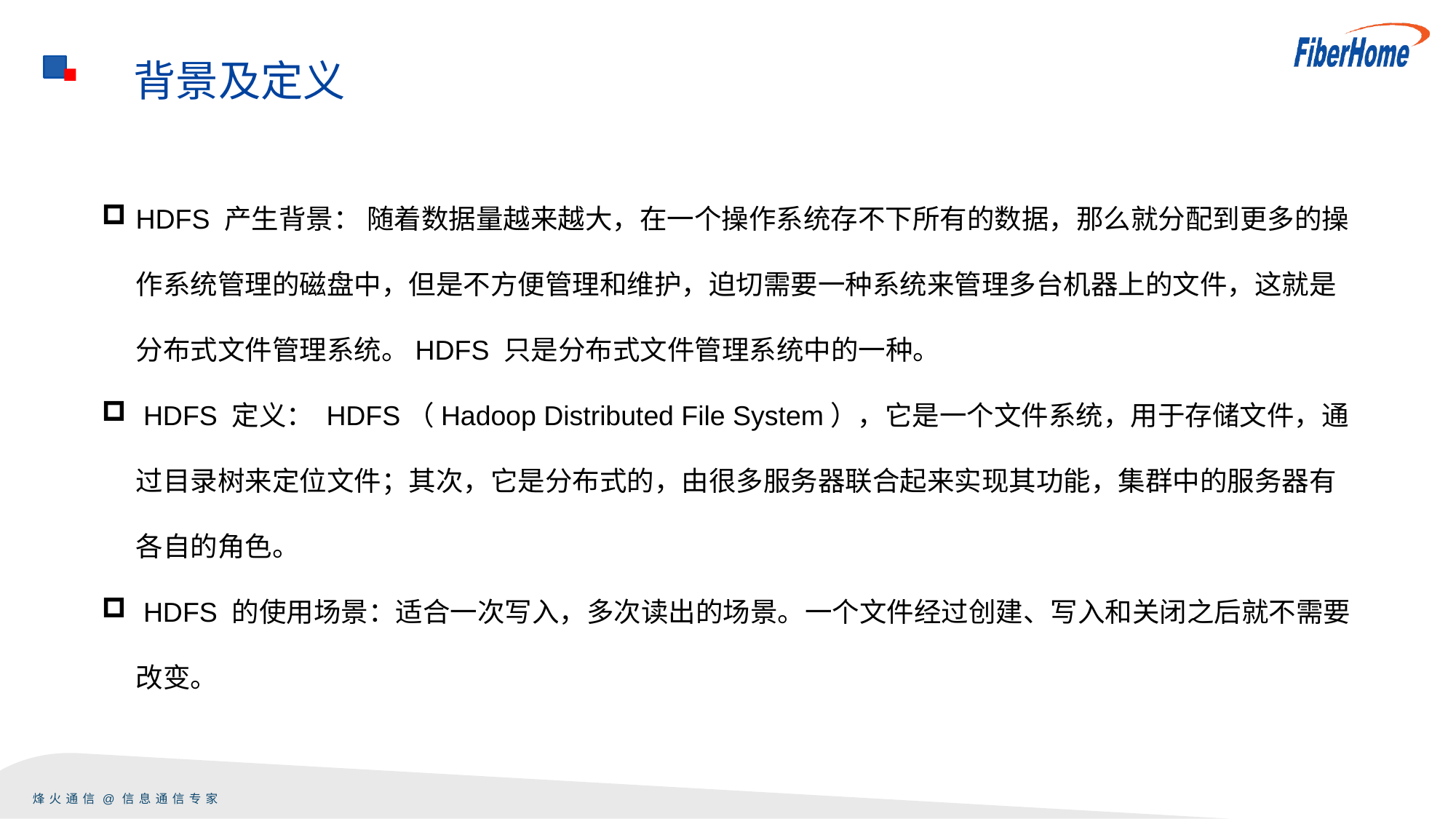

背景及定义
HDFS 产生背景： 随着数据量越来越大，在一个操作系统存不下所有的数据，那么就分配到更多的操作系统管理的磁盘中，但是不方便管理和维护，迫切需要一种系统来管理多台机器上的文件，这就是分布式文件管理系统。HDFS 只是分布式文件管理系统中的一种。
 HDFS 定义： HDFS（Hadoop Distributed File System），它是一个文件系统，用于存储文件，通过目录树来定位文件；其次，它是分布式的，由很多服务器联合起来实现其功能，集群中的服务器有各自的角色。
 HDFS 的使用场景：适合一次写入，多次读出的场景。一个文件经过创建、写入和关闭之后就不需要改变。